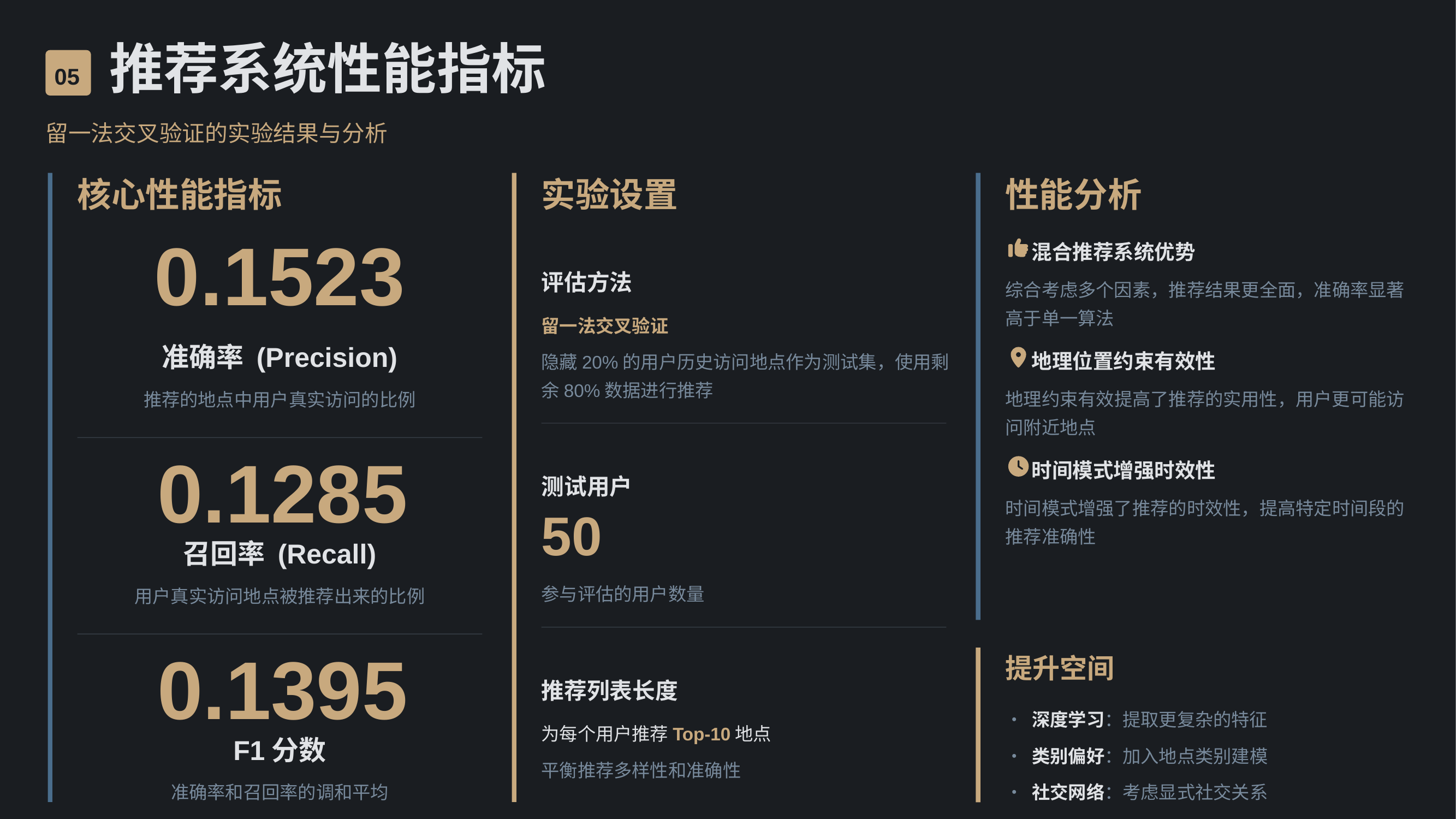

推荐系统性能指标

05
留一法交叉验证的实验结果与分析

核心性能指标

实验设置

性能分析
混合推荐系统优势

0.1523
评估方法
综合考虑多个因素，推荐结果更全面，准确率显著高于单一算法
留一法交叉验证
准确率 (Precision)
地理位置约束有效性
隐藏20%的用户历史访问地点作为测试集，使用剩余80%数据进行推荐

推荐的地点中用户真实访问的比例
地理约束有效提高了推荐的实用性，用户更可能访问附近地点

时间模式增强时效性

0.1285
测试用户
时间模式增强了推荐的时效性，提高特定时间段的推荐准确性
50
召回率 (Recall)
参与评估的用户数量
用户真实访问地点被推荐出来的比例

提升空间
0.1395
推荐列表长度
• 深度学习：提取更复杂的特征
为每个用户推荐Top-10地点
F1分数
• 类别偏好：加入地点类别建模
平衡推荐多样性和准确性
准确率和召回率的调和平均
• 社交网络：考虑显式社交关系